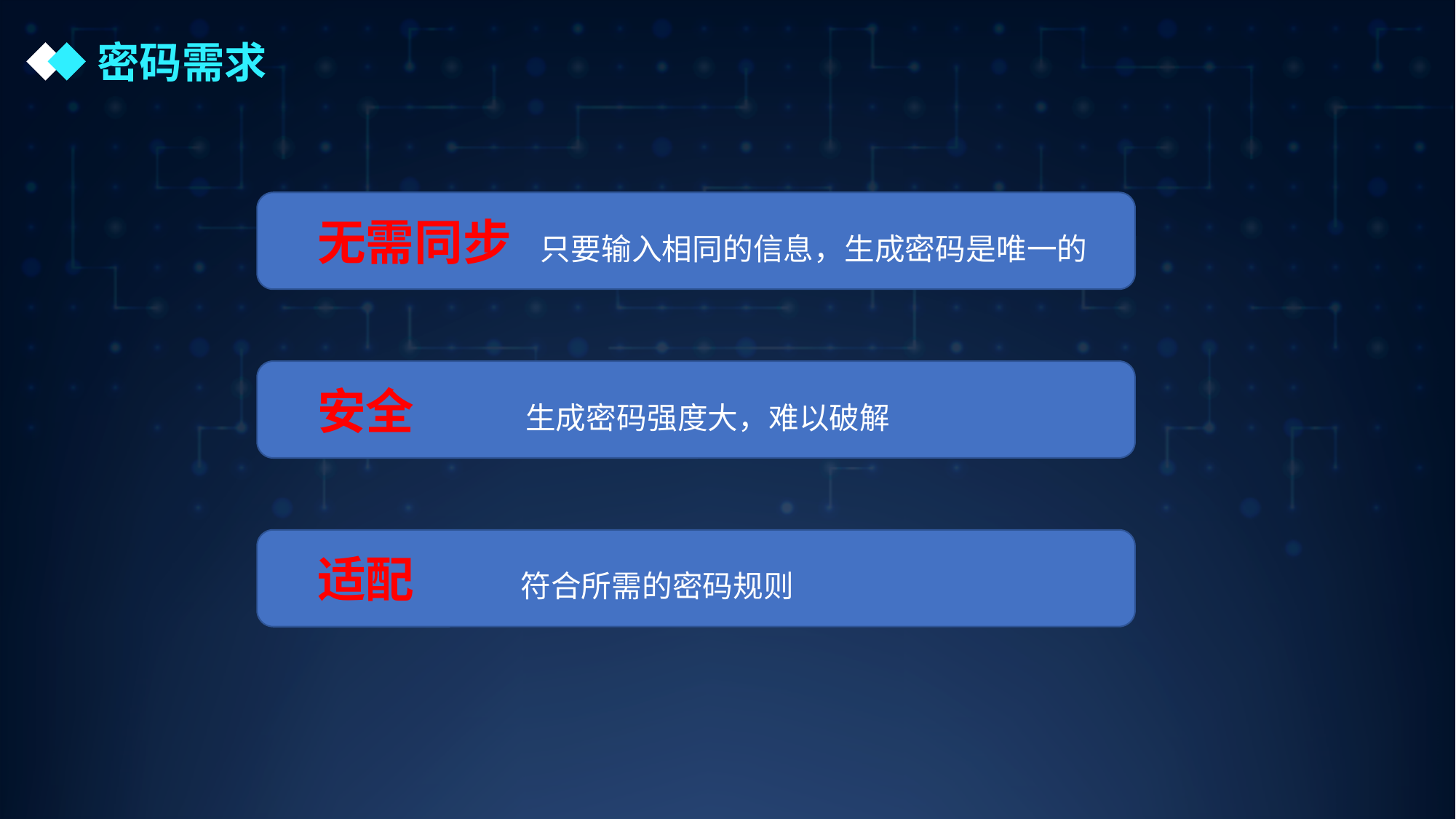

密码需求

   无需同步   只要输入相同的信息，生成密码是唯一的
   安全          生成密码强度大，难以破解
   适配           符合所需的密码规则